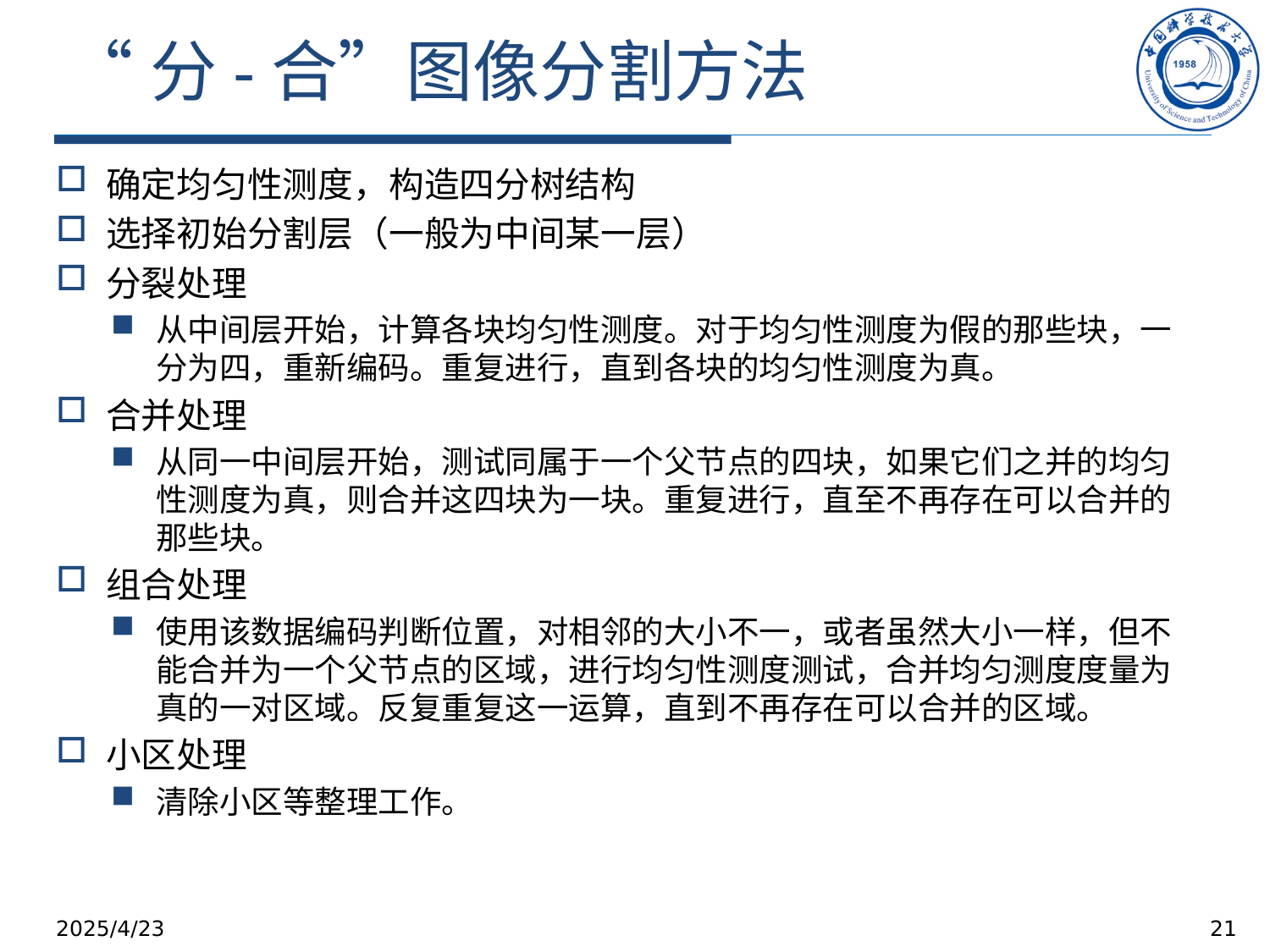

# “分-合”图像分割方法
确定均匀性测度，构造四分树结构
选择初始分割层（一般为中间某一层）
分裂处理
从中间层开始，计算各块均匀性测度。对于均匀性测度为假的那些块，一分为四，重新编码。重复进行，直到各块的均匀性测度为真。
合并处理
从同一中间层开始，测试同属于一个父节点的四块，如果它们之并的均匀性测度为真，则合并这四块为一块。重复进行，直至不再存在可以合并的那些块。
组合处理
使用该数据编码判断位置，对相邻的大小不一，或者虽然大小一样，但不能合并为一个父节点的区域，进行均匀性测度测试，合并均匀测度度量为真的一对区域。反复重复这一运算，直到不再存在可以合并的区域。
小区处理
清除小区等整理工作。
2025/4/23
21